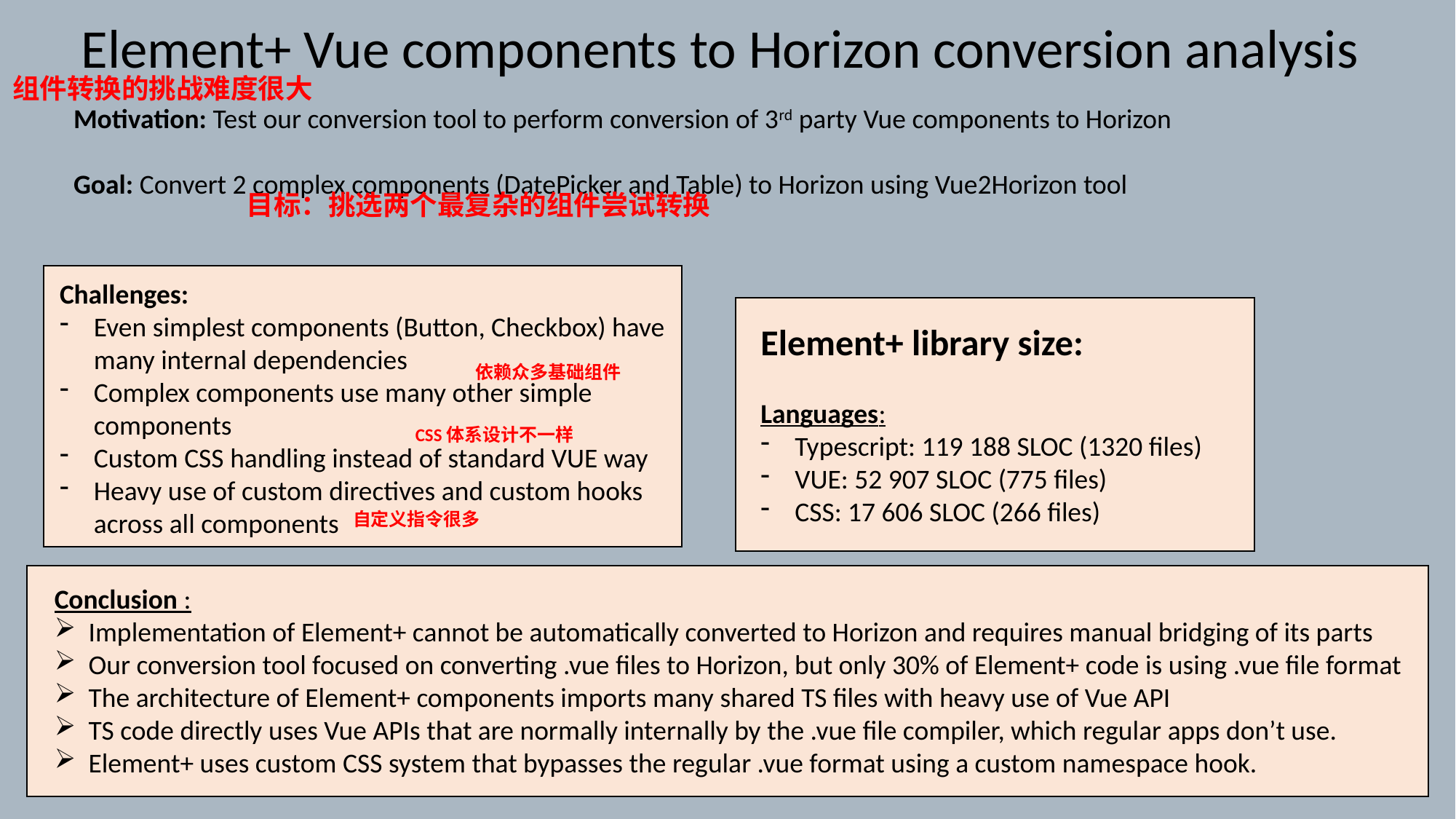

Element+ Vue components to Horizon conversion analysis
组件转换的挑战难度很大
Motivation: Test our conversion tool to perform conversion of 3rd party Vue components to Horizon

Goal: Convert 2 complex components (DatePicker and Table) to Horizon using Vue2Horizon tool

目标：挑选两个最复杂的组件尝试转换

Challenges:
Even simplest components (Button, Checkbox) have many internal dependencies
Complex components use many other simple components
Custom CSS handling instead of standard VUE way
Heavy use of custom directives and custom hooks across all components

Element+ library size:

Languages:
Typescript: 119 188 SLOC (1320 files)
VUE: 52 907 SLOC (775 files)
CSS: 17 606 SLOC (266 files)
依赖众多基础组件
CSS体系设计不一样
自定义指令很多

Conclusion :
Implementation of Element+ cannot be automatically converted to Horizon and requires manual bridging of its parts
Our conversion tool focused on converting .vue files to Horizon, but only 30% of Element+ code is using .vue file format
The architecture of Element+ components imports many shared TS files with heavy use of Vue API
TS code directly uses Vue APIs that are normally internally by the .vue file compiler, which regular apps don’t use.
Element+ uses custom CSS system that bypasses the regular .vue format using a custom namespace hook.